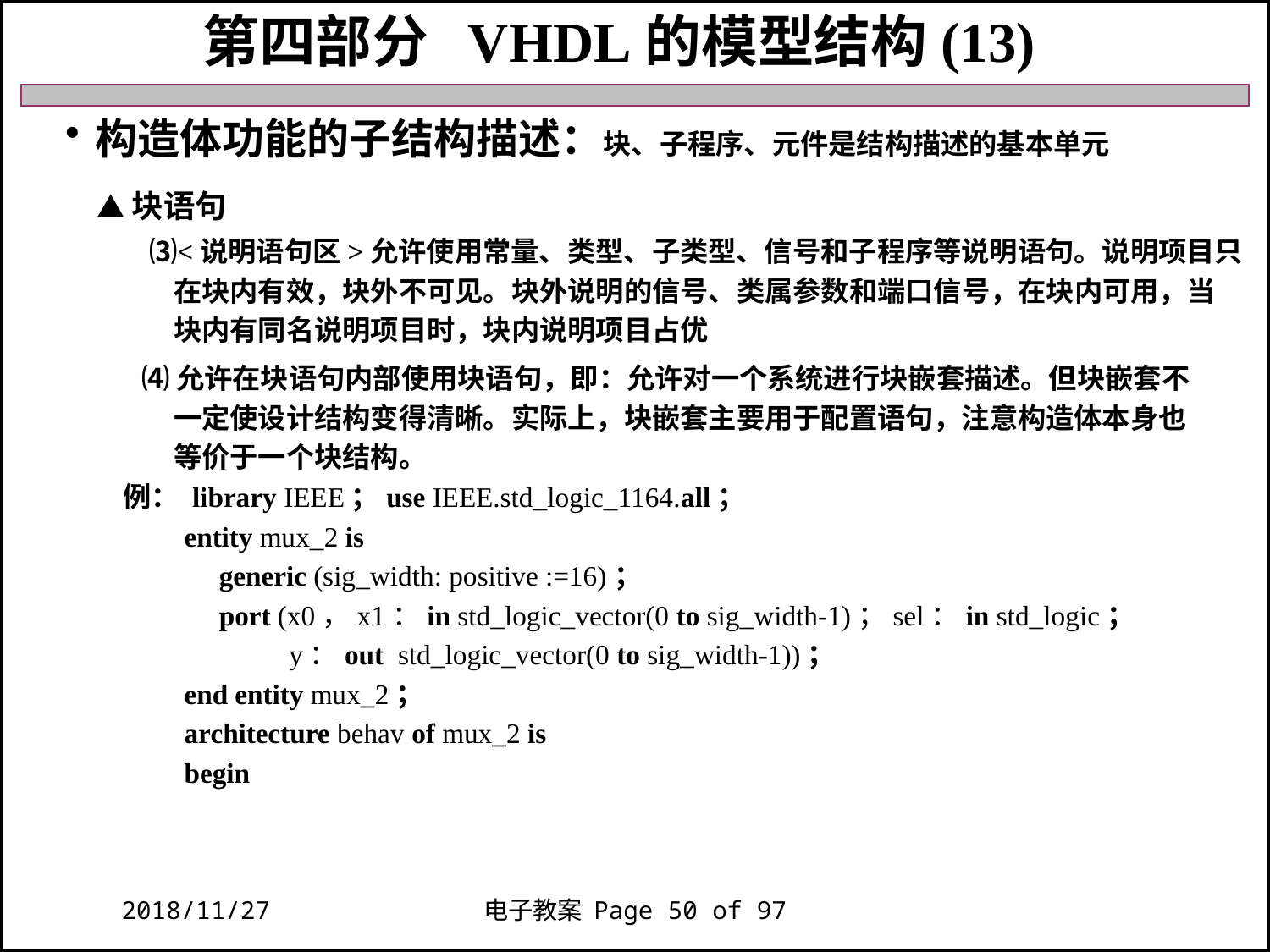

第四部分  VHDL的模型结构(13)

构造体功能的子结构描述：块、子程序、元件是结构描述的基本单元
     ▲块语句
            ⑶<说明语句区>允许使用常量、类型、子类型、信号和子程序等说明语句。说明项目只
                在块内有效，块外不可见。块外说明的信号、类属参数和端口信号，在块内可用，当
                块内有同名说明项目时，块内说明项目占优
            ⑷允许在块语句内部使用块语句，即：允许对一个系统进行块嵌套描述。但块嵌套不
                一定使设计结构变得清晰。实际上，块嵌套主要用于配置语句，注意构造体本身也
                等价于一个块结构。
        例： library IEEE；use IEEE.std_logic_1164.all；
                 entity mux_2 is
                      generic (sig_width: positive :=16)；
                      port (x0，x1：in std_logic_vector(0 to sig_width-1)；sel：in std_logic；
                                y：out  std_logic_vector(0 to sig_width-1))；
                 end entity mux_2；
                 architecture behav of mux_2 is
                 begin

2018/11/27
电子教案 Page 50 of 97